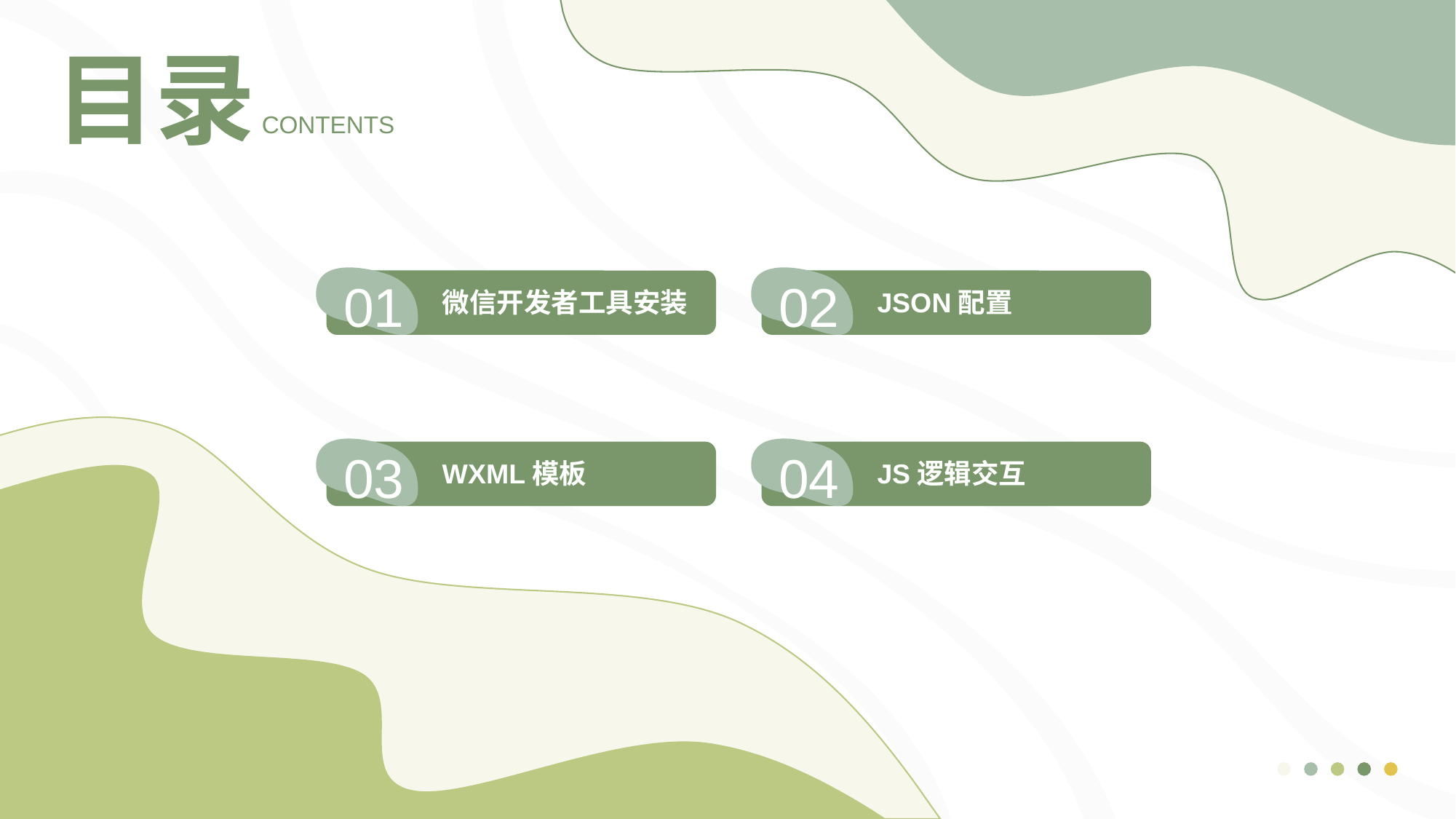

目录
CONTENTS

01

02

微信开发者工具安装
JSON配置

03

04

WXML模板
JS逻辑交互